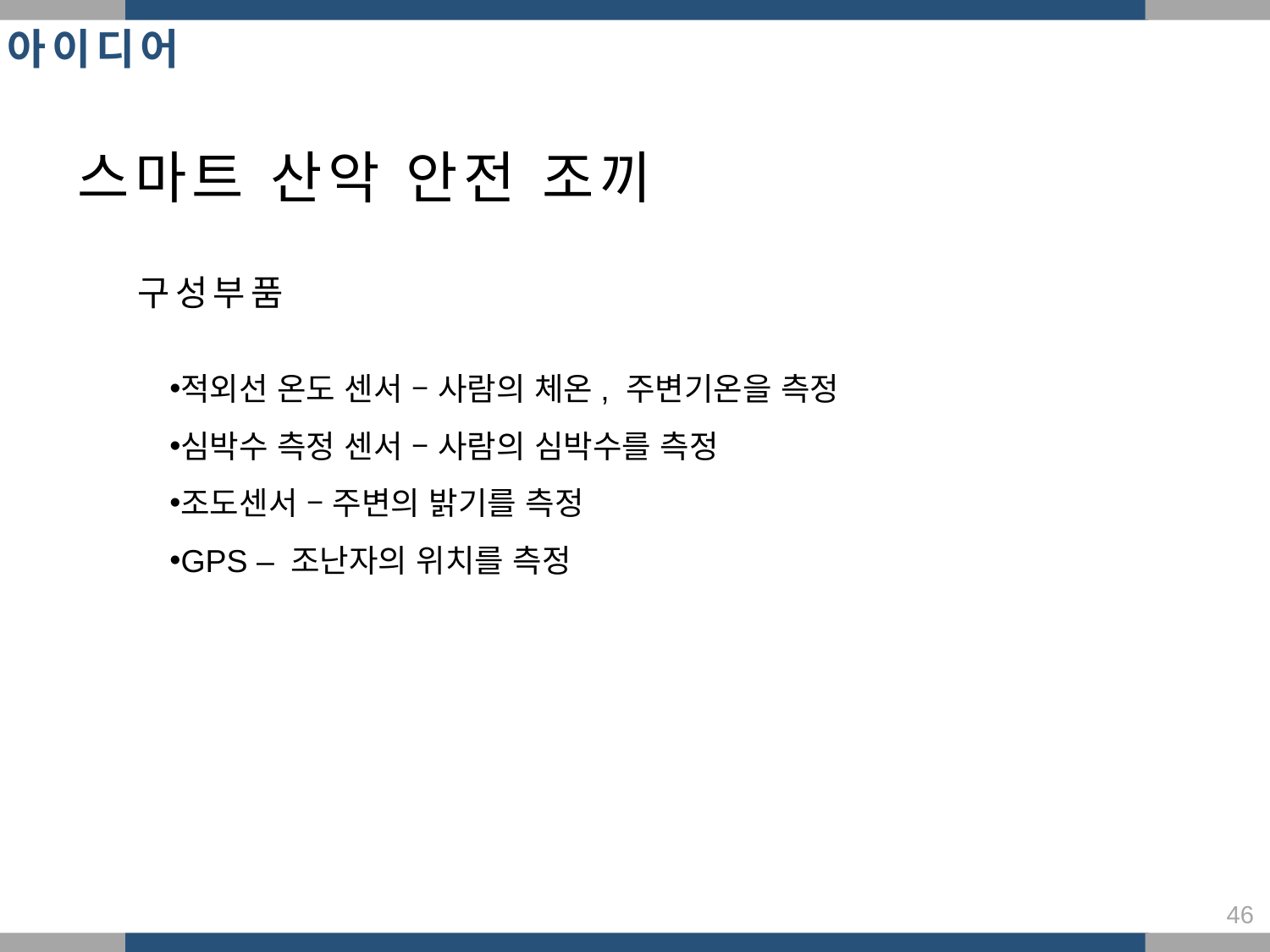

아이디어
스마트 산악 안전 조끼
구성부품
적외선 온도 센서 – 사람의 체온, 주변기온을 측정
심박수 측정 센서 – 사람의 심박수를 측정
조도센서 – 주변의 밝기를 측정
GPS – 조난자의 위치를 측정

46